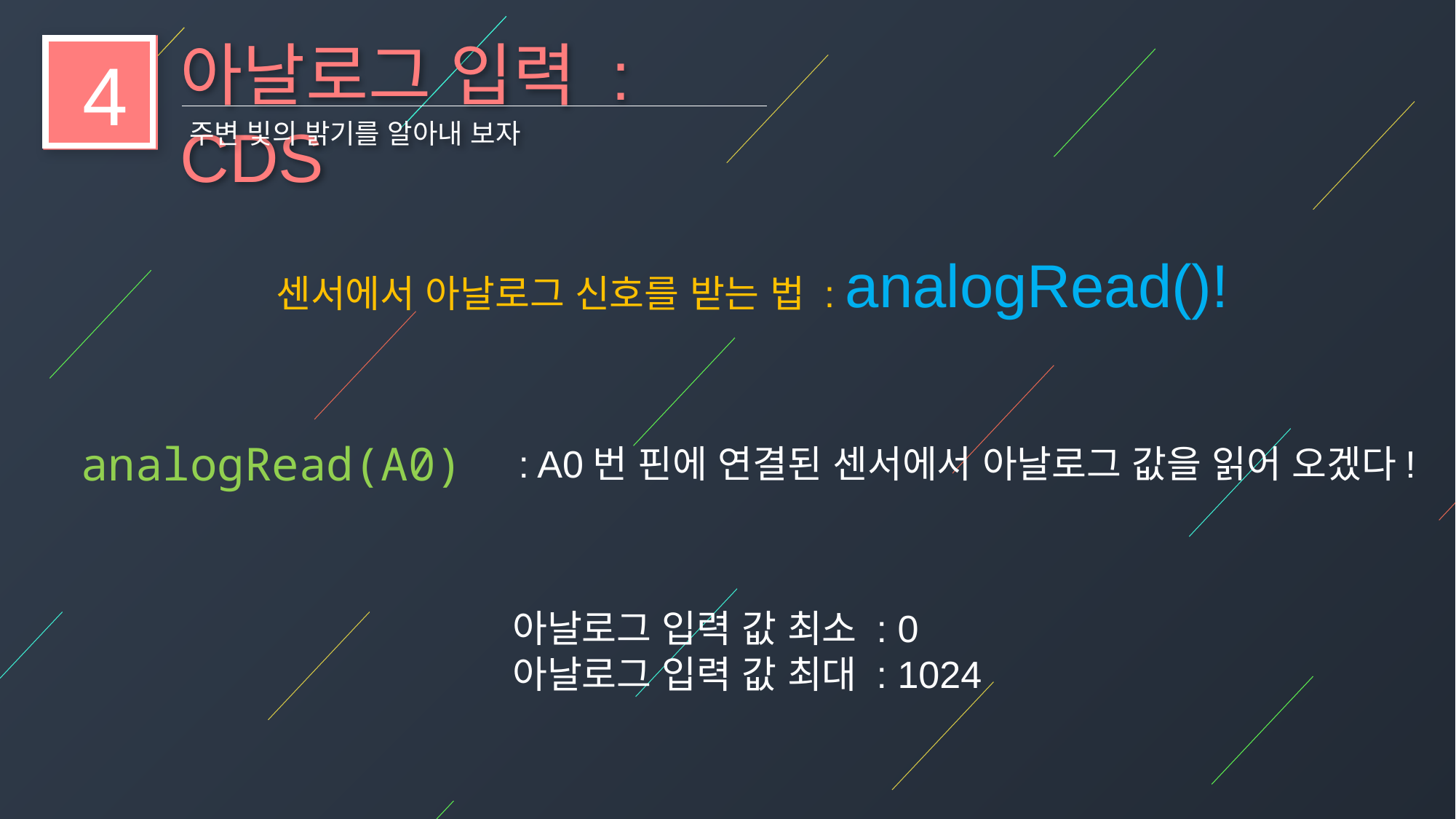

아날로그 입력 : CDS

4
주변 빛의 밝기를 알아내 보자
센서에서 아날로그 신호를 받는 법 : analogRead()!
analogRead(A0)
: A0번 핀에 연결된 센서에서 아날로그 값을 읽어 오겠다!
아날로그 입력 값 최소 : 0
아날로그 입력 값 최대 : 1024